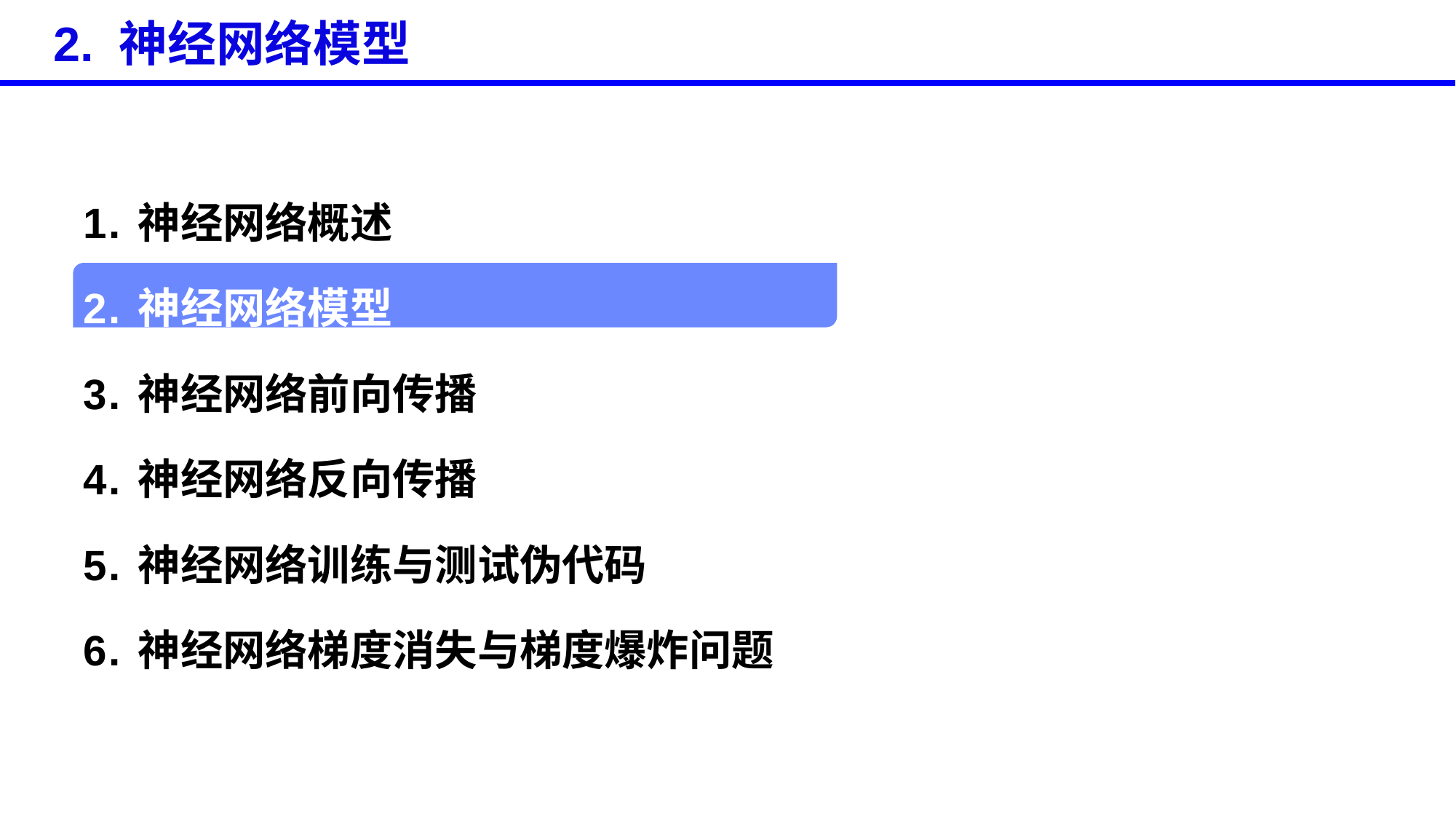

2. 神经网络模型
神经网络概述
神经网络模型
神经网络前向传播
神经网络反向传播
神经网络训练与测试伪代码
神经网络梯度消失与梯度爆炸问题